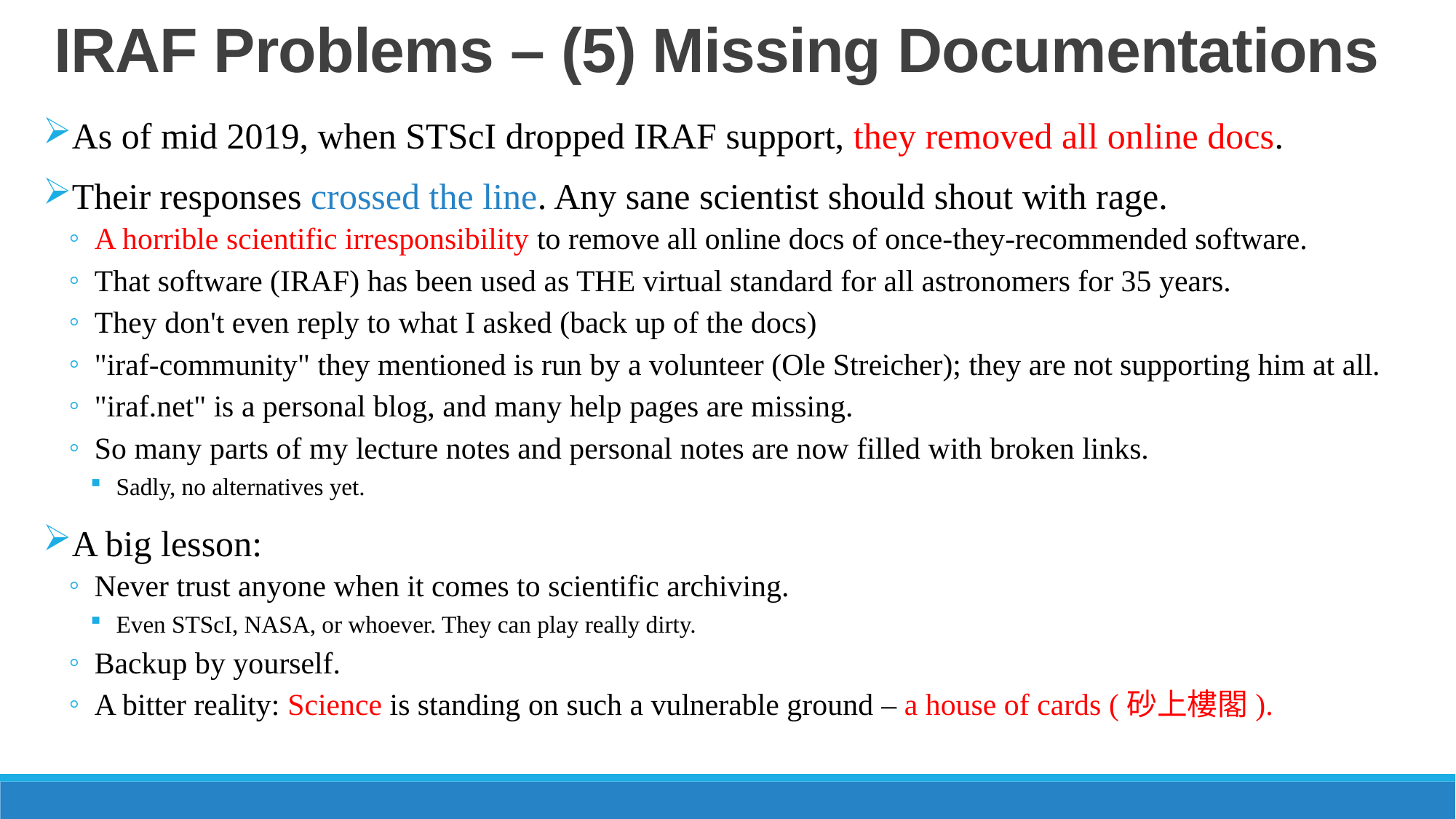

# IRAF Problems – (5) Missing Documentations
As of mid 2019, when STScI dropped IRAF support, they removed all online docs.
Their responses crossed the line. Any sane scientist should shout with rage.
A horrible scientific irresponsibility to remove all online docs of once-they-recommended software.
That software (IRAF) has been used as THE virtual standard for all astronomers for 35 years.
They don't even reply to what I asked (back up of the docs)
"iraf-community" they mentioned is run by a volunteer (Ole Streicher); they are not supporting him at all.
"iraf.net" is a personal blog, and many help pages are missing.
So many parts of my lecture notes and personal notes are now filled with broken links.
Sadly, no alternatives yet.
A big lesson:
Never trust anyone when it comes to scientific archiving.
Even STScI, NASA, or whoever. They can play really dirty.
Backup by yourself.
A bitter reality: Science is standing on such a vulnerable ground – a house of cards (砂上樓閣).